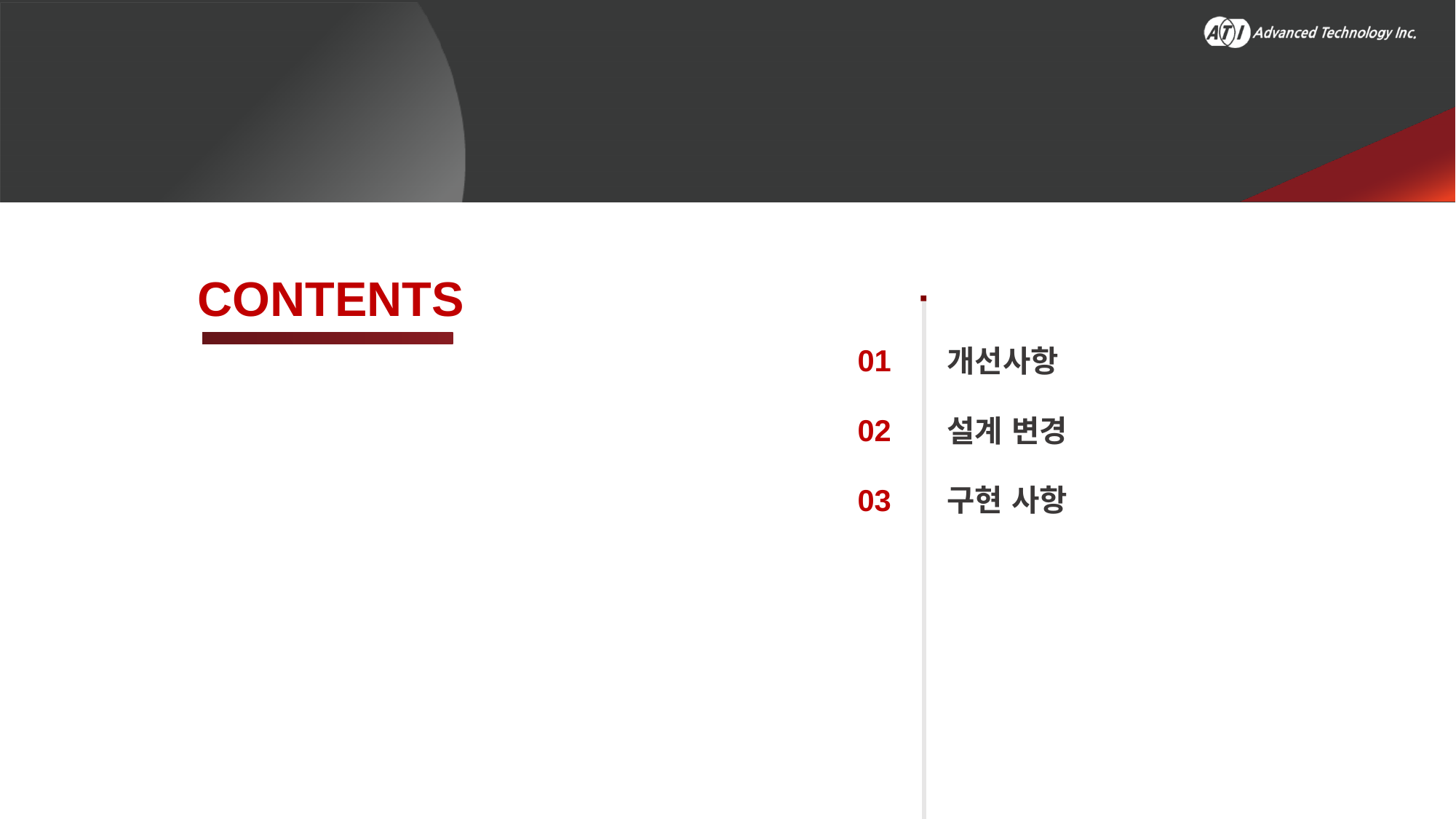

01
02
03

개선사항
설계 변경
구현 사항